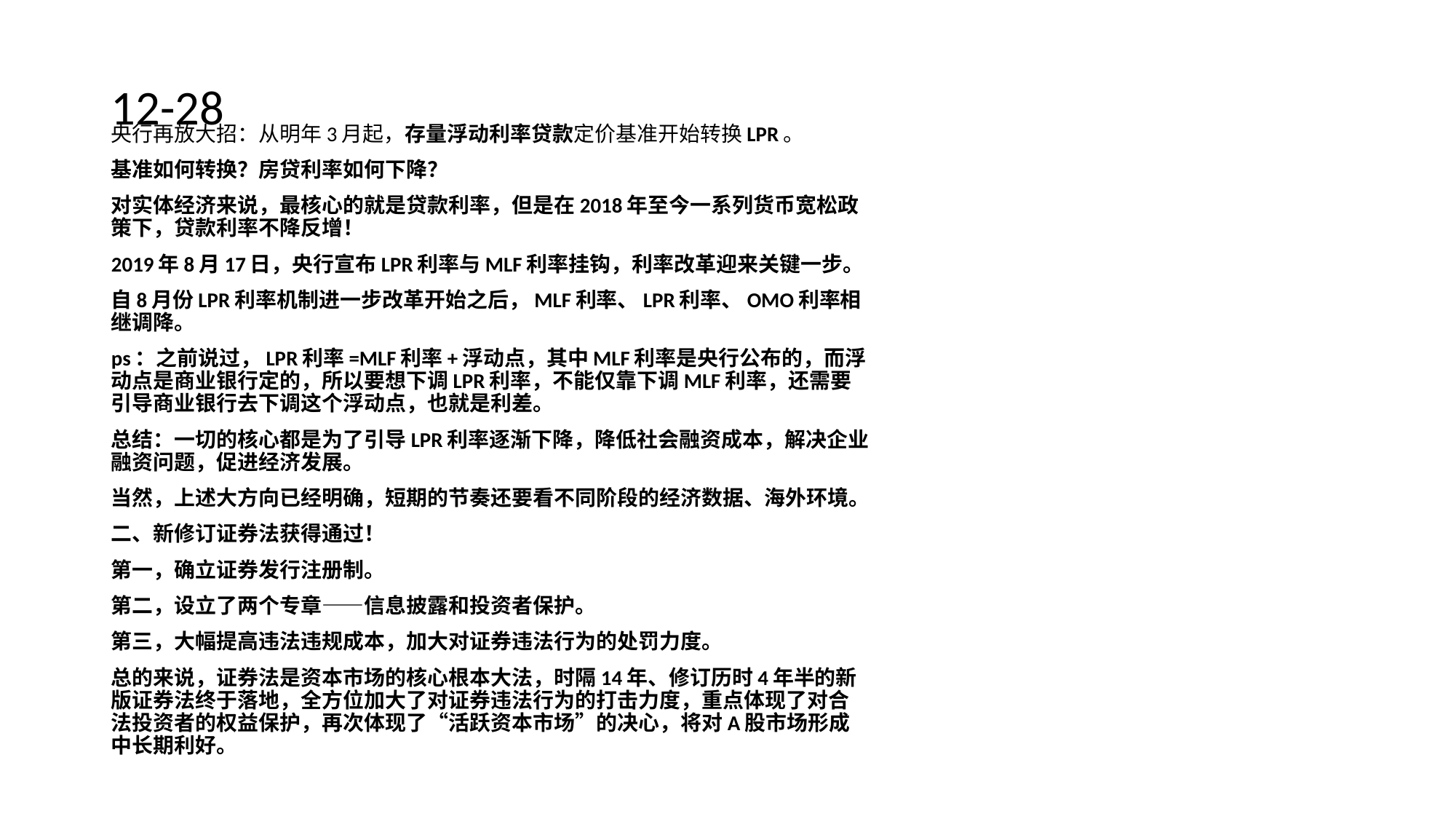

# 12-28
央行再放大招：从明年3月起，存量浮动利率贷款定价基准开始转换LPR。
基准如何转换？房贷利率如何下降？
对实体经济来说，最核心的就是贷款利率，但是在2018年至今一系列货币宽松政策下，贷款利率不降反增！
2019年8月17日，央行宣布LPR利率与MLF利率挂钩，利率改革迎来关键一步。
自8月份LPR利率机制进一步改革开始之后，MLF利率、LPR利率、OMO利率相继调降。
ps：之前说过，LPR利率=MLF利率+浮动点，其中MLF利率是央行公布的，而浮动点是商业银行定的，所以要想下调LPR利率，不能仅靠下调MLF利率，还需要引导商业银行去下调这个浮动点，也就是利差。
总结：一切的核心都是为了引导LPR利率逐渐下降，降低社会融资成本，解决企业融资问题，促进经济发展。
当然，上述大方向已经明确，短期的节奏还要看不同阶段的经济数据、海外环境。
二、新修订证券法获得通过！
第一，确立证券发行注册制。
第二，设立了两个专章——信息披露和投资者保护。
第三，大幅提高违法违规成本，加大对证券违法行为的处罚力度。
总的来说，证券法是资本市场的核心根本大法，时隔14年、修订历时4年半的新版证券法终于落地，全方位加大了对证券违法行为的打击力度，重点体现了对合法投资者的权益保护，再次体现了“活跃资本市场”的决心，将对A股市场形成中长期利好。